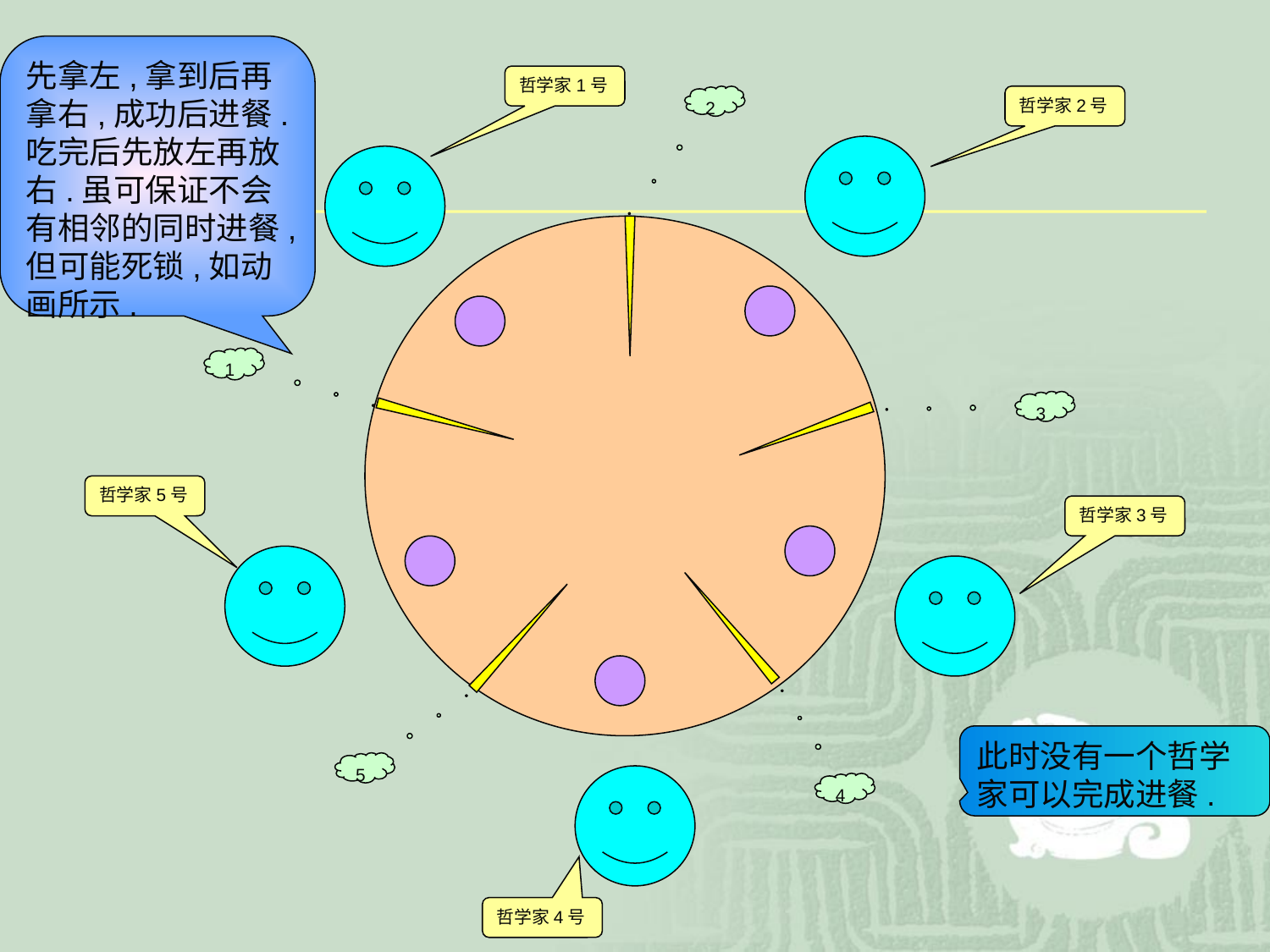

先拿左,拿到后再拿右,成功后进餐.吃完后先放左再放右.虽可保证不会有相邻的同时进餐,但可能死锁,如动画所示.
哲学家1号
2
哲学家2号

1

3
哲学家5号
哲学家3号

此时没有一个哲学家可以完成进餐.
5

4
哲学家4号